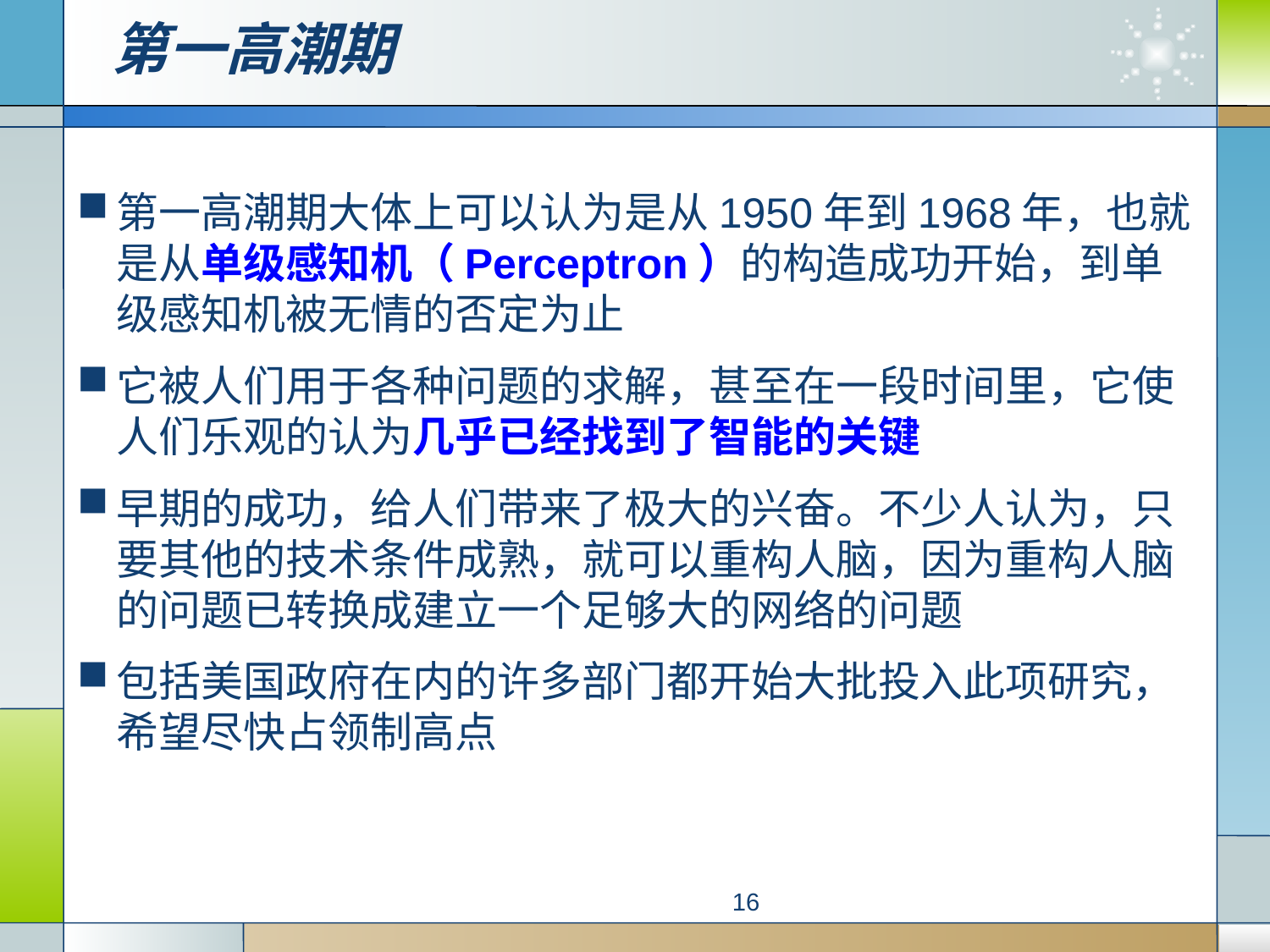

# 第一高潮期
第一高潮期大体上可以认为是从1950年到1968年，也就是从单级感知机（Perceptron）的构造成功开始，到单级感知机被无情的否定为止
它被人们用于各种问题的求解，甚至在一段时间里，它使人们乐观的认为几乎已经找到了智能的关键
早期的成功，给人们带来了极大的兴奋。不少人认为，只要其他的技术条件成熟，就可以重构人脑，因为重构人脑的问题已转换成建立一个足够大的网络的问题
包括美国政府在内的许多部门都开始大批投入此项研究，希望尽快占领制高点
16